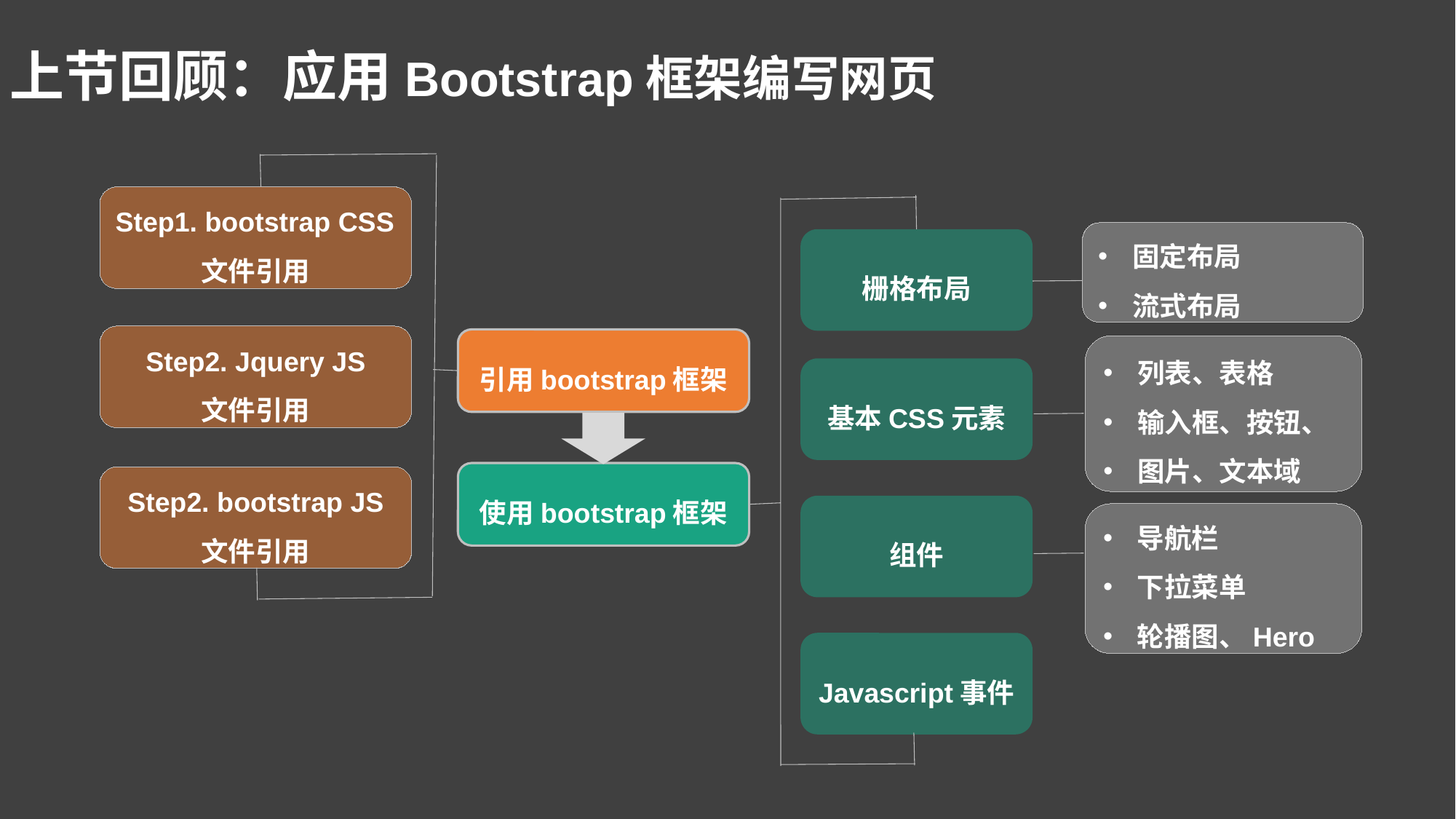

# 上节回顾：应用Bootstrap框架编写网页
Step1. bootstrap CSS文件引用
固定布局
流式布局
栅格布局
Step2. Jquery JS
文件引用
引用bootstrap框架
列表、表格
输入框、按钮、
图片、文本域
基本CSS元素
组件
Javascript事件

使用bootstrap框架
Step2. bootstrap JS
文件引用
导航栏
下拉菜单
轮播图、Hero